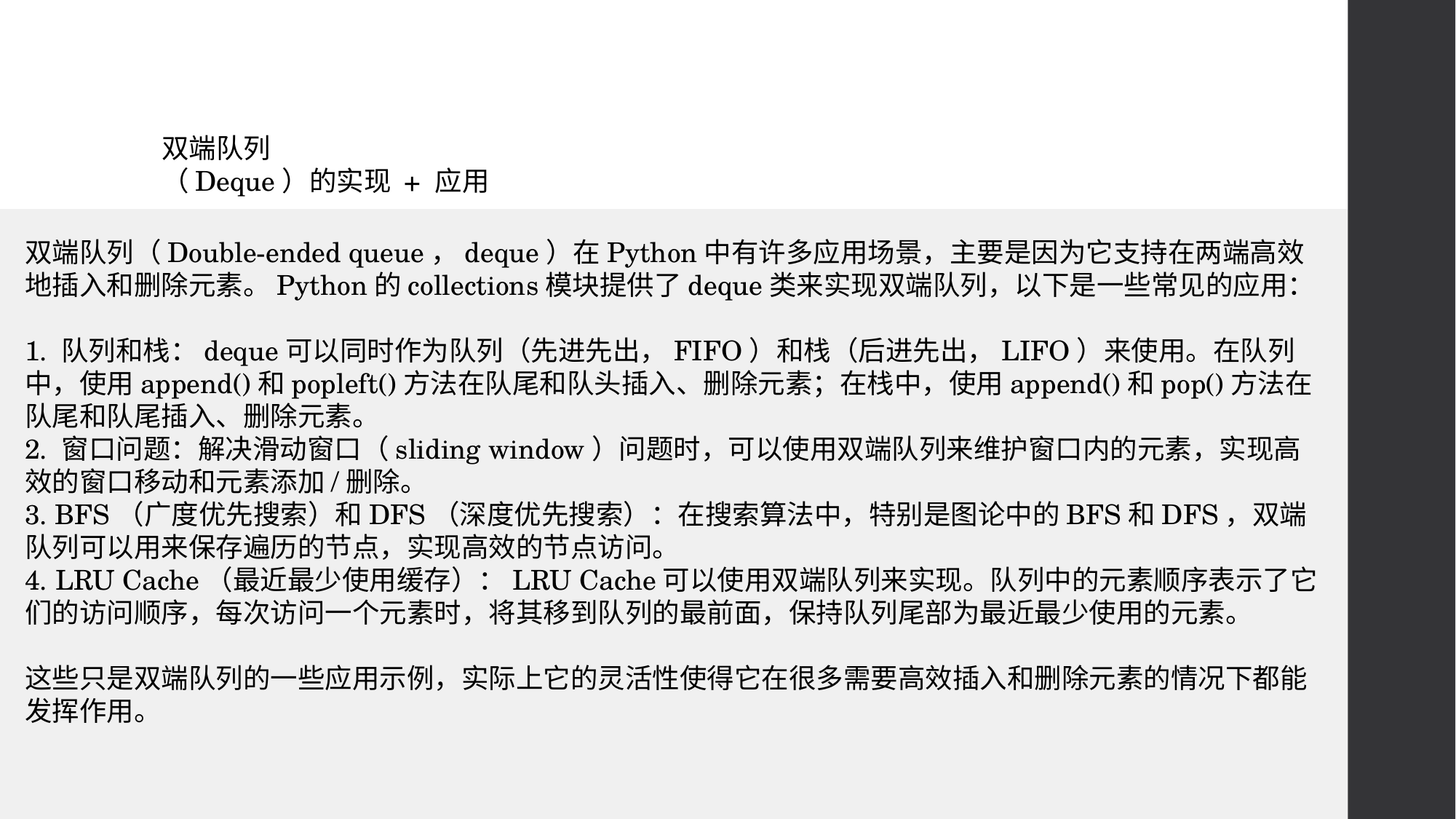

# 双端队列 （Deque）的实现 + 应用

双端队列（Double-ended queue，deque）在Python中有许多应用场景，主要是因为它支持在两端高效地插入和删除元素。Python的collections模块提供了deque类来实现双端队列，以下是一些常见的应用：

1. 队列和栈：deque可以同时作为队列（先进先出，FIFO）和栈（后进先出，LIFO）来使用。在队列中，使用append()和popleft()方法在队尾和队头插入、删除元素；在栈中，使用append()和pop()方法在队尾和队尾插入、删除元素。
2. 窗口问题：解决滑动窗口（sliding window）问题时，可以使用双端队列来维护窗口内的元素，实现高效的窗口移动和元素添加/删除。
3. BFS（广度优先搜索）和DFS（深度优先搜索）：在搜索算法中，特别是图论中的BFS和DFS，双端队列可以用来保存遍历的节点，实现高效的节点访问。
4. LRU Cache（最近最少使用缓存）：LRU Cache可以使用双端队列来实现。队列中的元素顺序表示了它们的访问顺序，每次访问一个元素时，将其移到队列的最前面，保持队列尾部为最近最少使用的元素。

这些只是双端队列的一些应用示例，实际上它的灵活性使得它在很多需要高效插入和删除元素的情况下都能发挥作用。